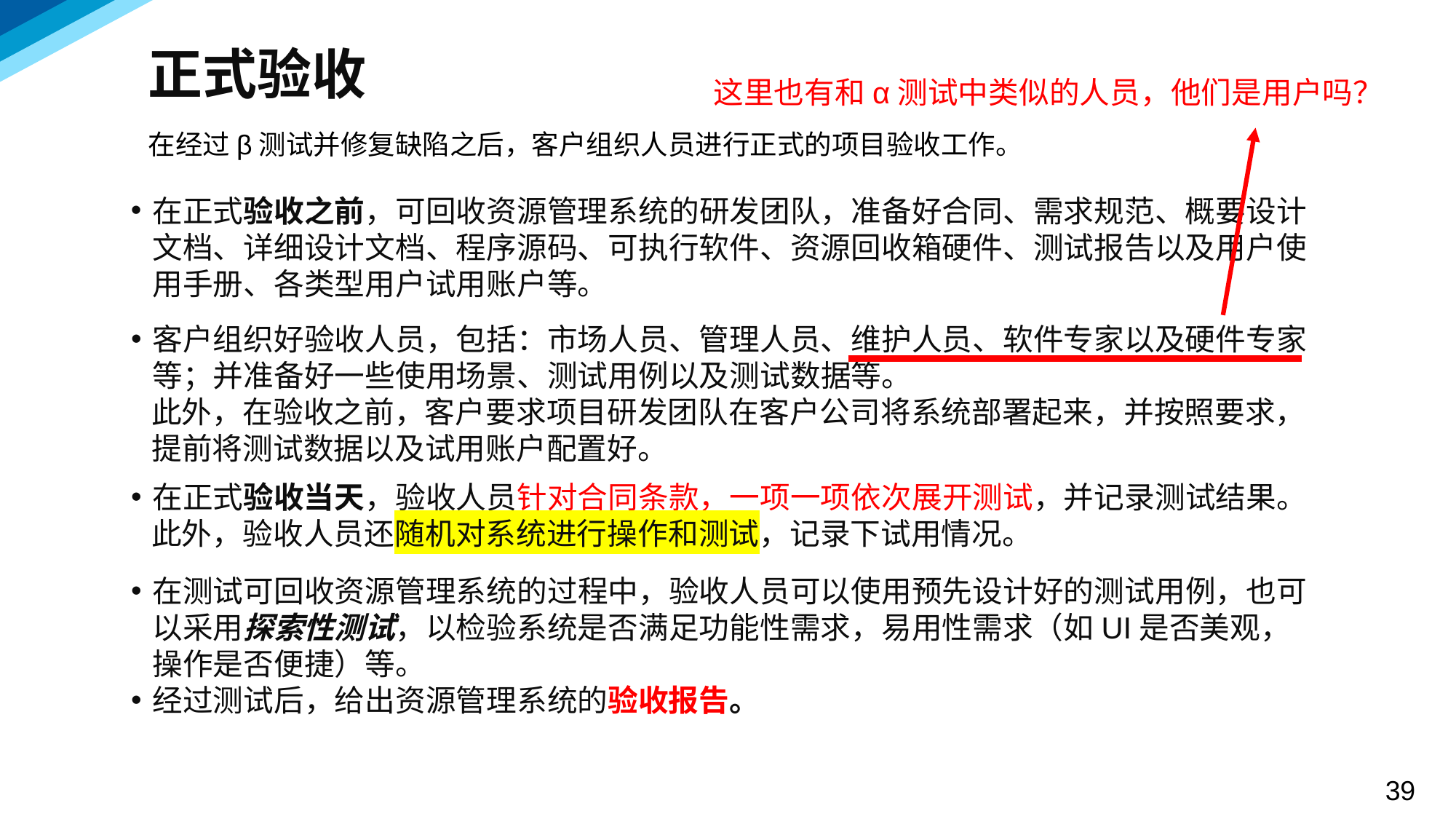

正式验收
这里也有和α测试中类似的人员，他们是用户吗？
在经过β测试并修复缺陷之后，客户组织人员进行正式的项目验收工作。
在正式验收之前，可回收资源管理系统的研发团队，准备好合同、需求规范、概要设计文档、详细设计文档、程序源码、可执行软件、资源回收箱硬件、测试报告以及用户使用手册、各类型用户试用账户等。
客户组织好验收人员，包括：市场人员、管理人员、维护人员、软件专家以及硬件专家等；并准备好一些使用场景、测试用例以及测试数据等。
  此外，在验收之前，客户要求项目研发团队在客户公司将系统部署起来，并按照要求，
  提前将测试数据以及试用账户配置好。
在正式验收当天，验收人员针对合同条款，一项一项依次展开测试，并记录测试结果。
  此外，验收人员还随机对系统进行操作和测试，记录下试用情况。
在测试可回收资源管理系统的过程中，验收人员可以使用预先设计好的测试用例，也可以采用探索性测试，以检验系统是否满足功能性需求，易用性需求（如UI是否美观，操作是否便捷）等。
经过测试后，给出资源管理系统的验收报告。
39